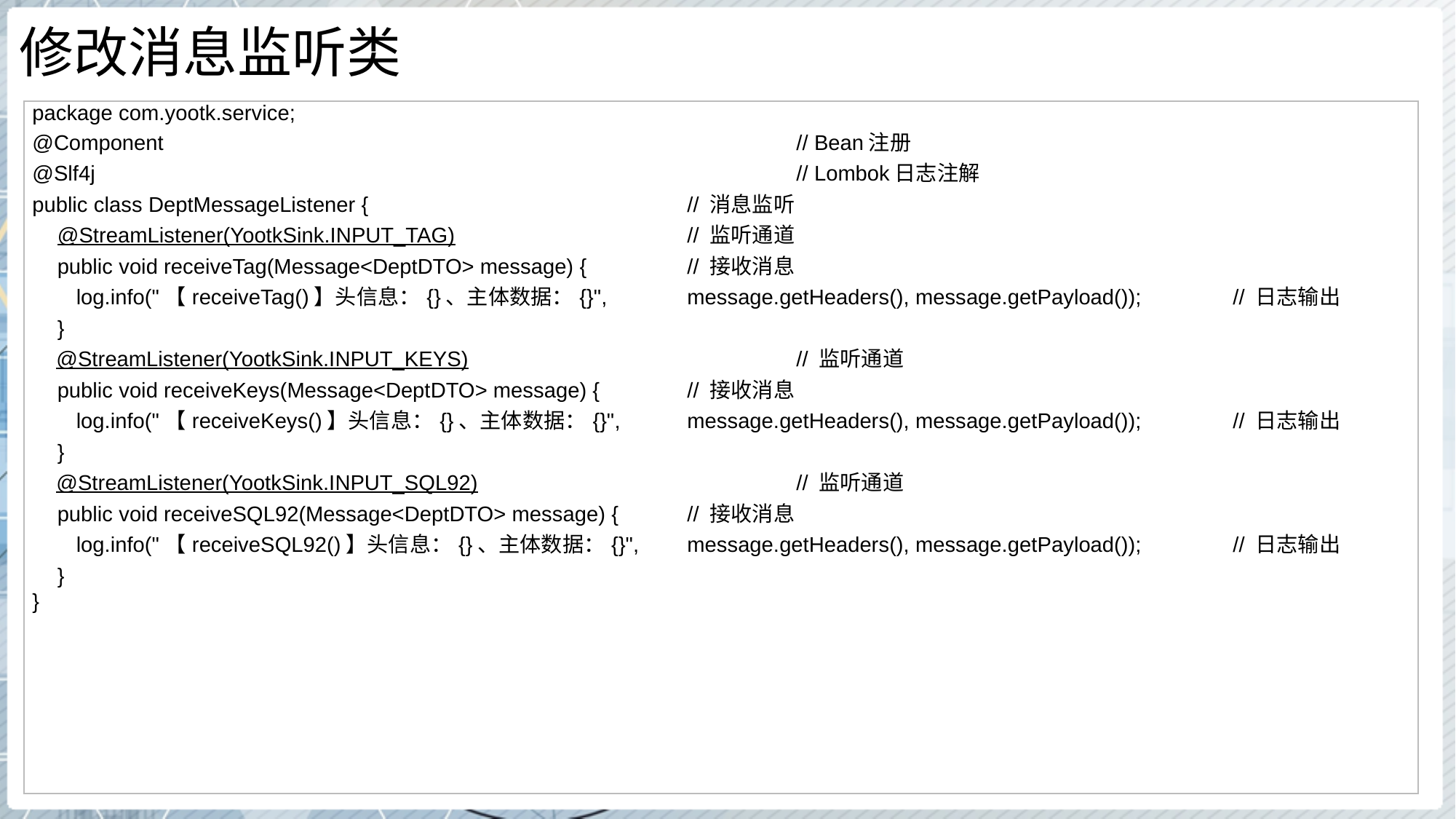

# 修改消息监听类
| package com.yootk.service; @Component // Bean注册 @Slf4j // Lombok日志注解 public class DeptMessageListener { // 消息监听 @StreamListener(YootkSink.INPUT\_TAG) // 监听通道 public void receiveTag(Message<DeptDTO> message) { // 接收消息 log.info("【receiveTag()】头信息：{}、主体数据：{}", message.getHeaders(), message.getPayload()); // 日志输出 } @StreamListener(YootkSink.INPUT\_KEYS) // 监听通道 public void receiveKeys(Message<DeptDTO> message) { // 接收消息 log.info("【receiveKeys()】头信息：{}、主体数据：{}", message.getHeaders(), message.getPayload()); // 日志输出 } @StreamListener(YootkSink.INPUT\_SQL92) // 监听通道 public void receiveSQL92(Message<DeptDTO> message) { // 接收消息 log.info("【receiveSQL92()】头信息：{}、主体数据：{}", message.getHeaders(), message.getPayload()); // 日志输出 } } |
| --- |